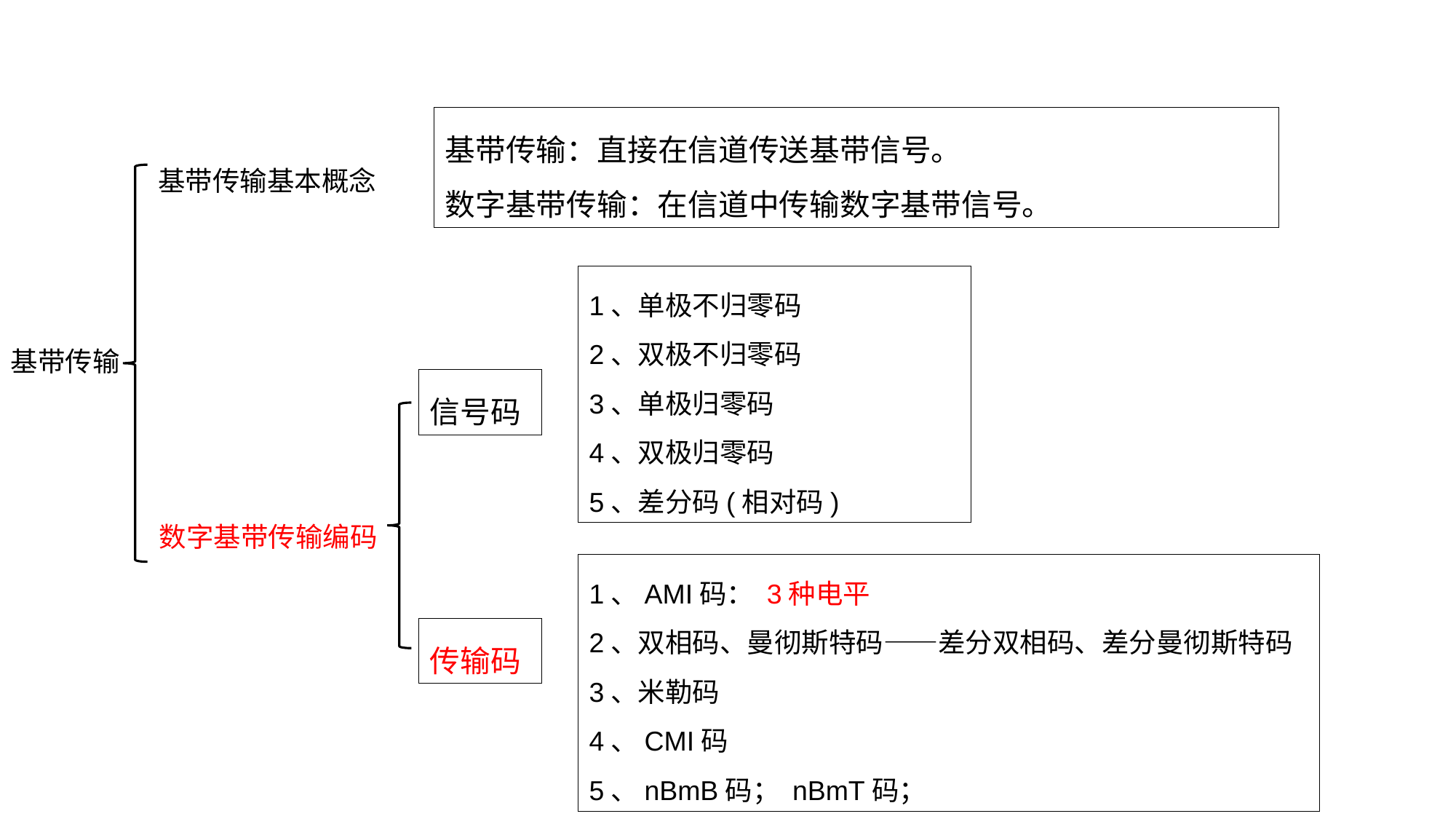

基带传输：直接在信道传送基带信号。
数字基带传输：在信道中传输数字基带信号。
基带传输基本概念

1、单极不归零码
2、双极不归零码
3、单极归零码
4、双极归零码
5、差分码(相对码)
基带传输
信号码

数字基带传输编码
1、AMI码： 3种电平
2、双相码、曼彻斯特码——差分双相码、差分曼彻斯特码
3、米勒码
4、CMI码
5、nBmB码； nBmT码；
传输码